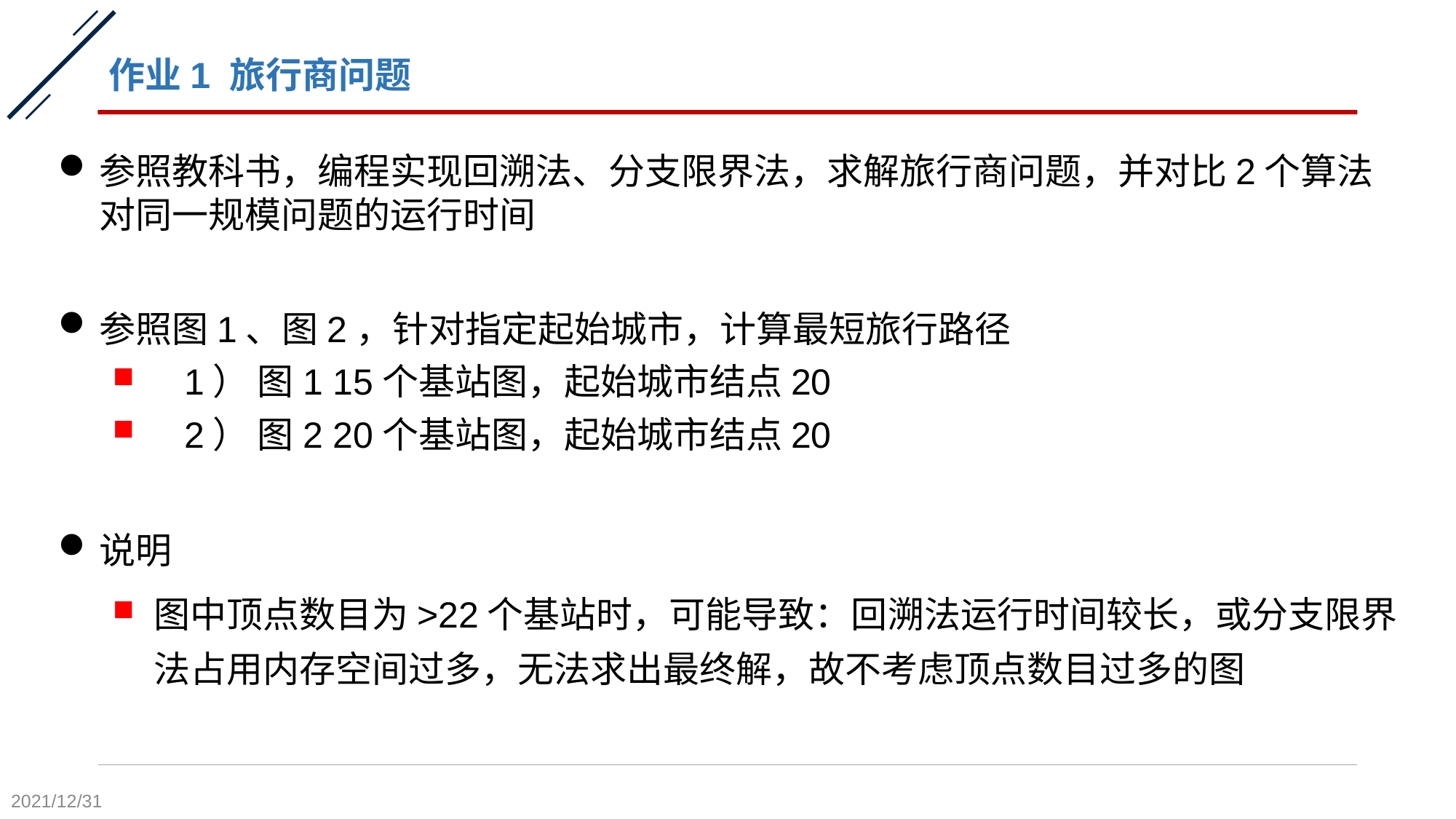

# 作业1 旅行商问题
参照教科书，编程实现回溯法、分支限界法，求解旅行商问题，并对比2个算法对同一规模问题的运行时间

参照图1、图2，针对指定起始城市，计算最短旅行路径
   1） 图1 15个基站图，起始城市结点20
   2） 图2 20个基站图，起始城市结点20

说明
图中顶点数目为>22个基站时，可能导致：回溯法运行时间较长，或分支限界法占用内存空间过多，无法求出最终解，故不考虑顶点数目过多的图

2021/12/31